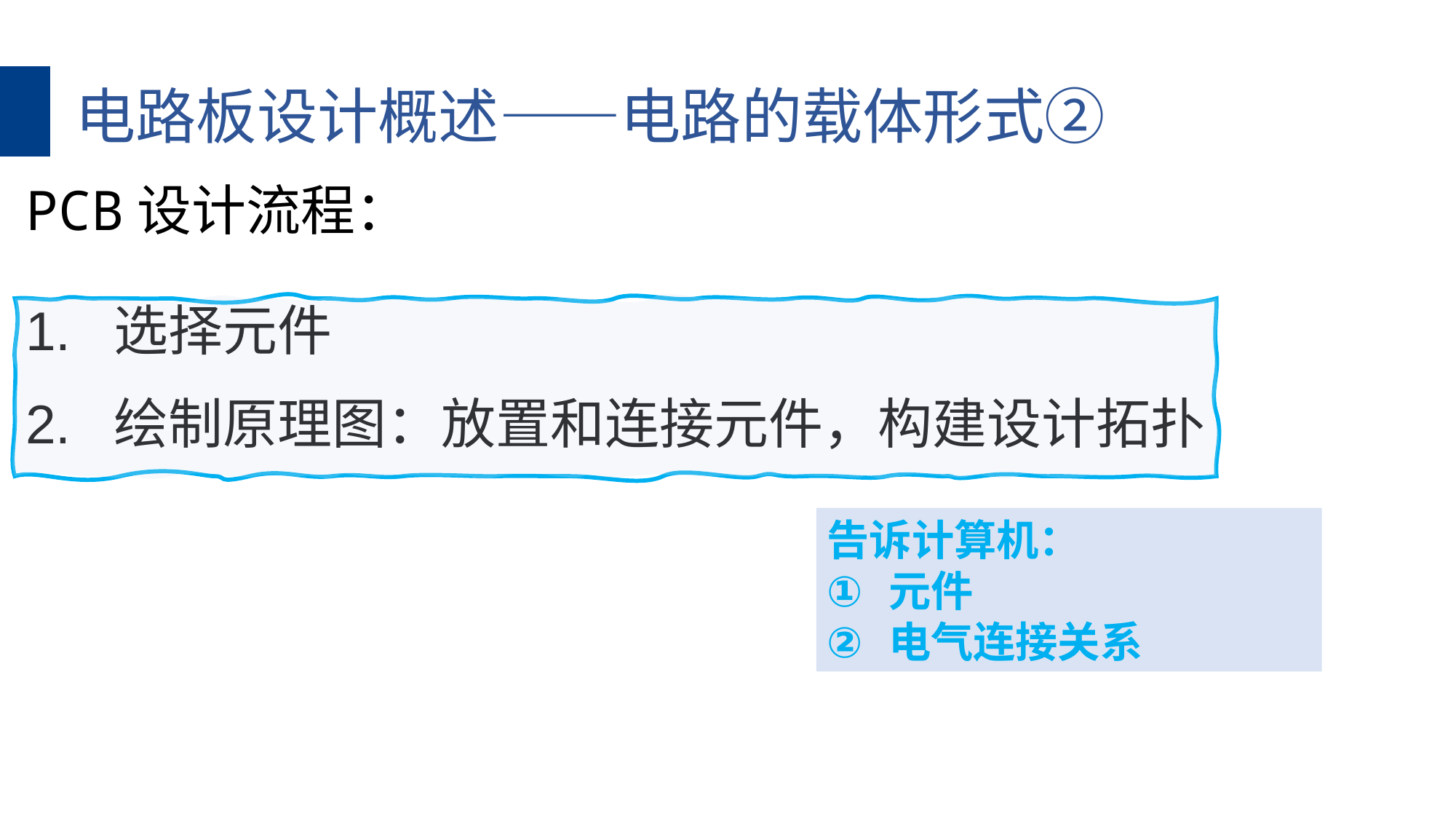

电路板设计概述——电路的载体形式②
PCB设计流程：
选择元件
绘制原理图：放置和连接元件，构建设计拓扑

告诉计算机：
元件
电气连接关系